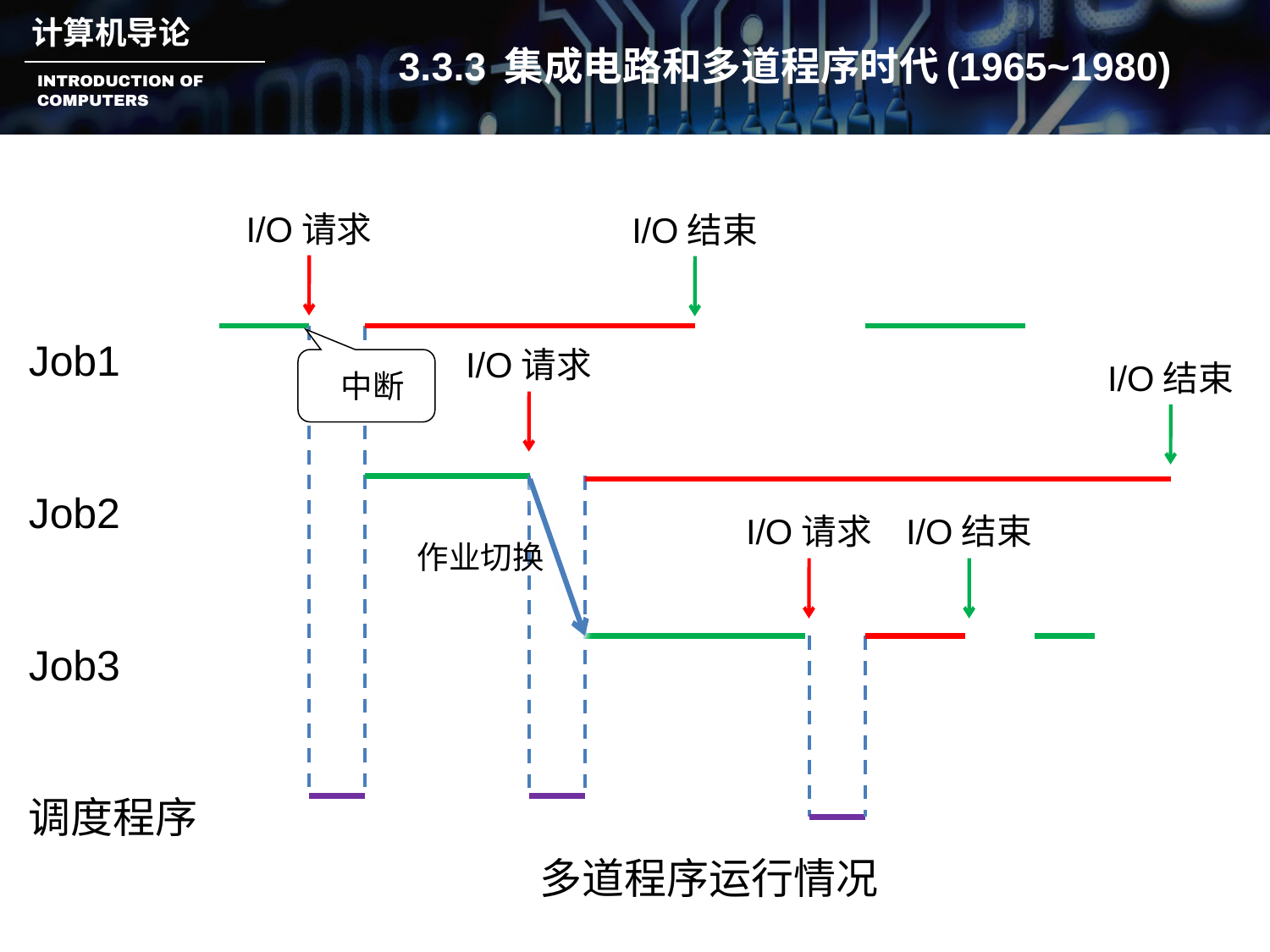

# 3.3.3 集成电路和多道程序时代(1965~1980)
I/O请求
I/O结束
Job1
Job2
Job3
调度程序
I/O请求
中断
I/O结束
作业切换
I/O请求
I/O结束
多道程序运行情况